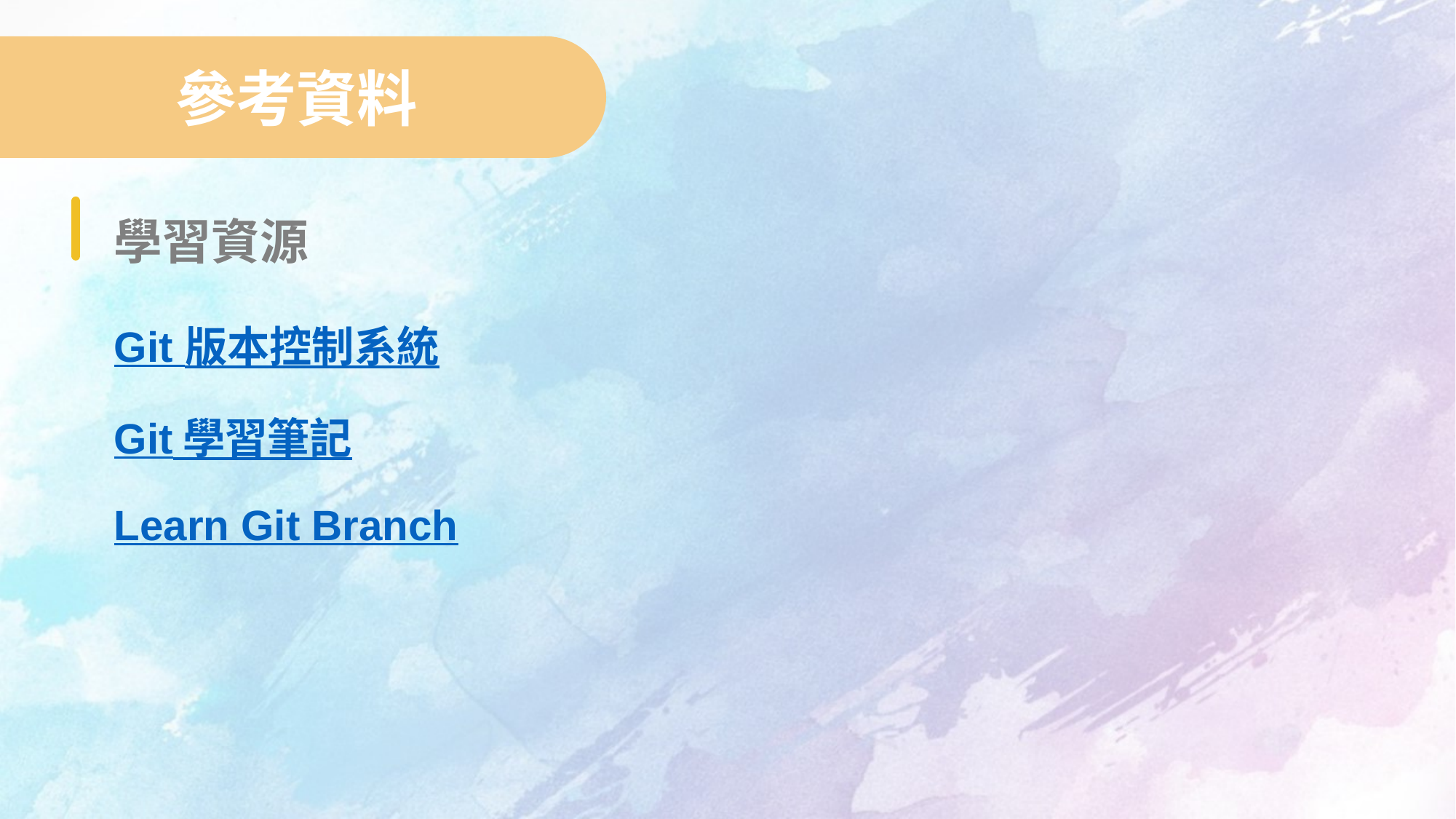

參考資料
學習資源
Git 版本控制系統
Git 學習筆記
Learn Git Branch